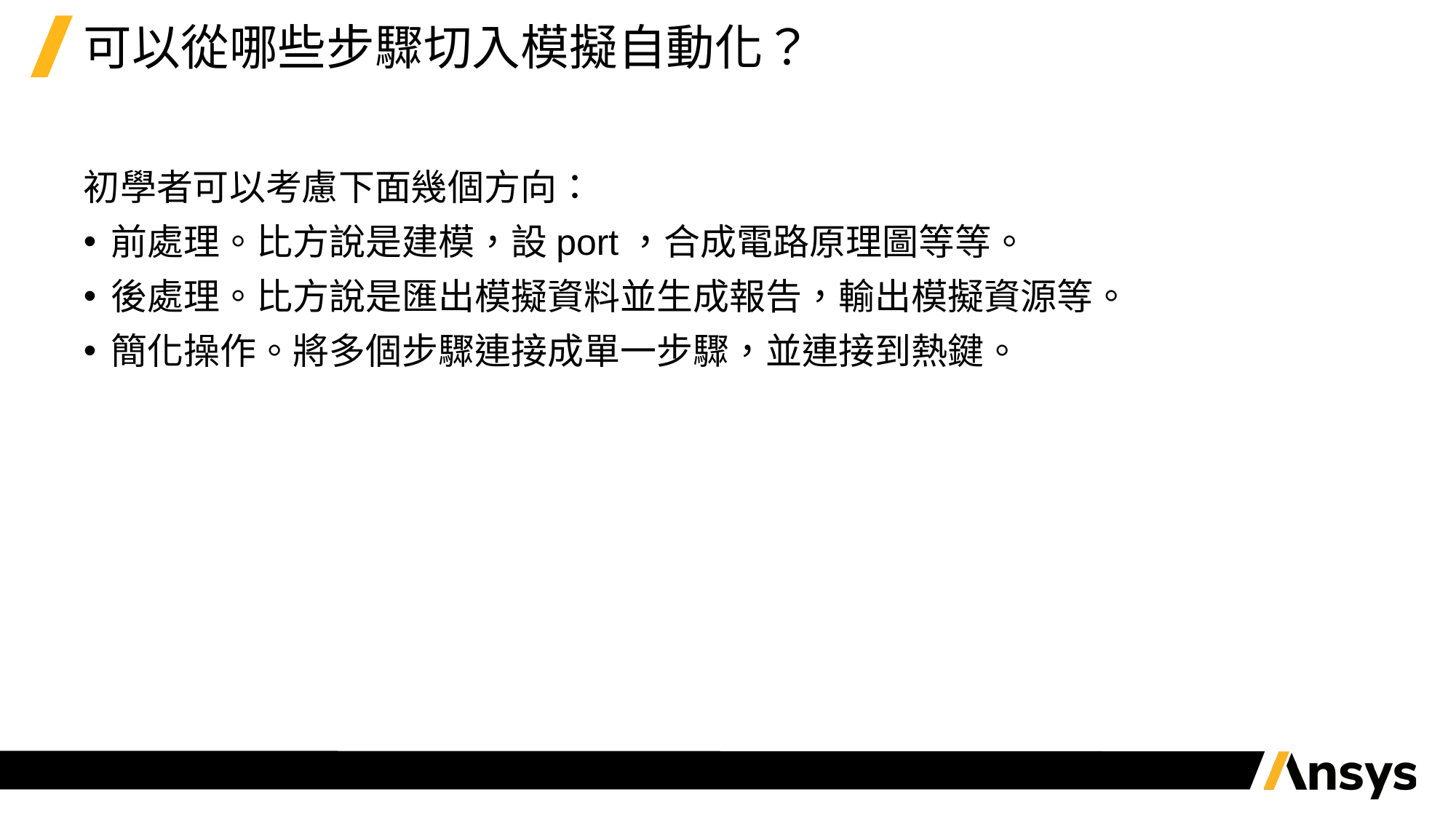

# 可以從哪些步驟切入模擬自動化？
初學者可以考慮下面幾個方向：
前處理。比方說是建模，設port，合成電路原理圖等等。
後處理。比方說是匯出模擬資料並生成報告，輸出模擬資源等。
簡化操作。將多個步驟連接成單一步驟，並連接到熱鍵。